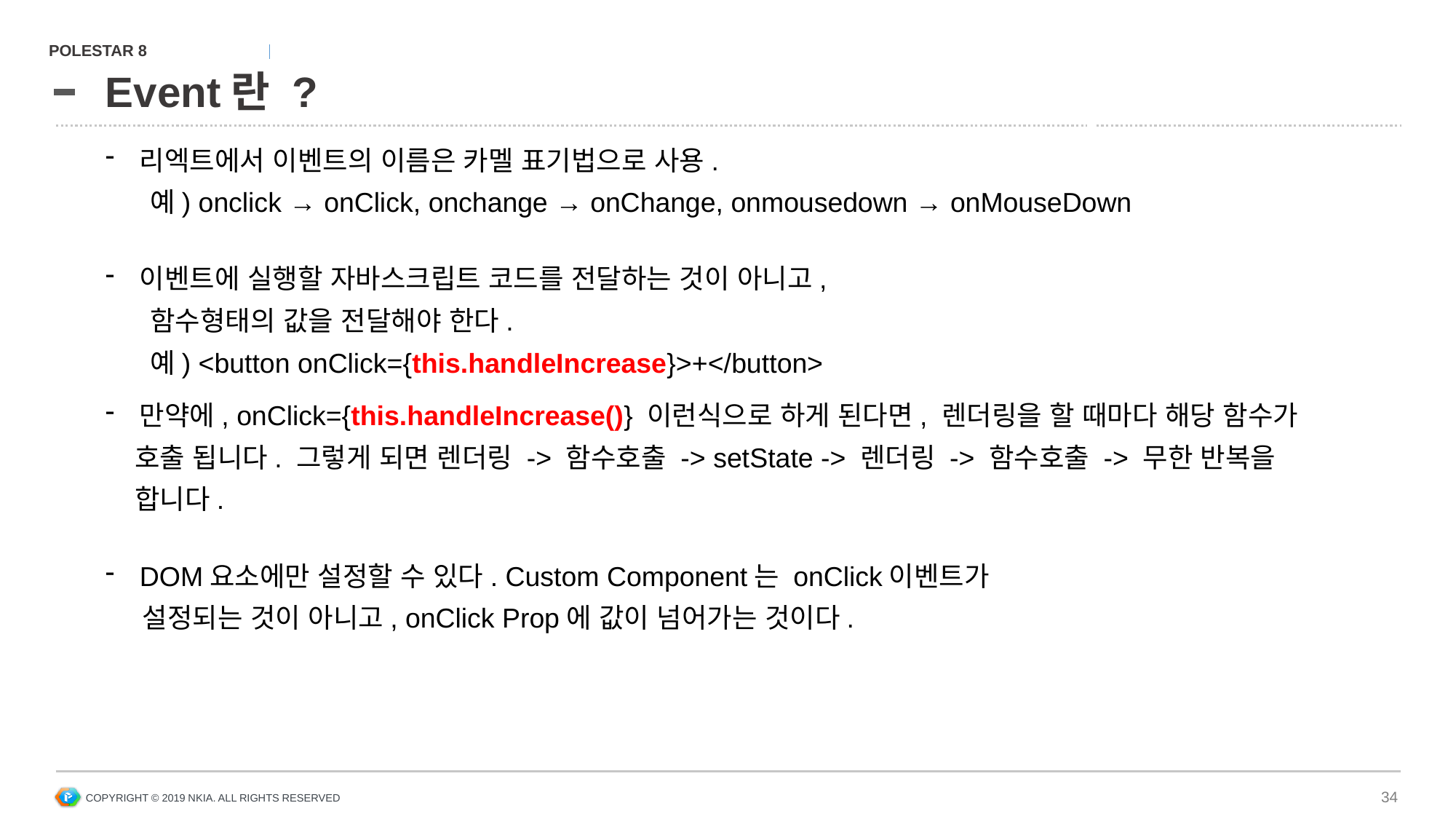

# Event란 ?
리엑트에서 이벤트의 이름은 카멜 표기법으로 사용.
     예) onclick → onClick, onchange → onChange, onmousedown → onMouseDown
이벤트에 실행할 자바스크립트 코드를 전달하는 것이 아니고,
     함수형태의 값을 전달해야 한다.
     예) <button onClick={this.handleIncrease}>+</button>
만약에, onClick={this.handleIncrease()} 이런식으로 하게 된다면, 렌더링을 할 때마다 해당 함수가
   호출 됩니다. 그렇게 되면 렌더링 -> 함수호출 -> setState -> 렌더링 -> 함수호출 -> 무한 반복을
   합니다.
DOM요소에만 설정할 수 있다. Custom Component는 onClick이벤트가
    설정되는 것이 아니고, onClick Prop에 값이 넘어가는 것이다.